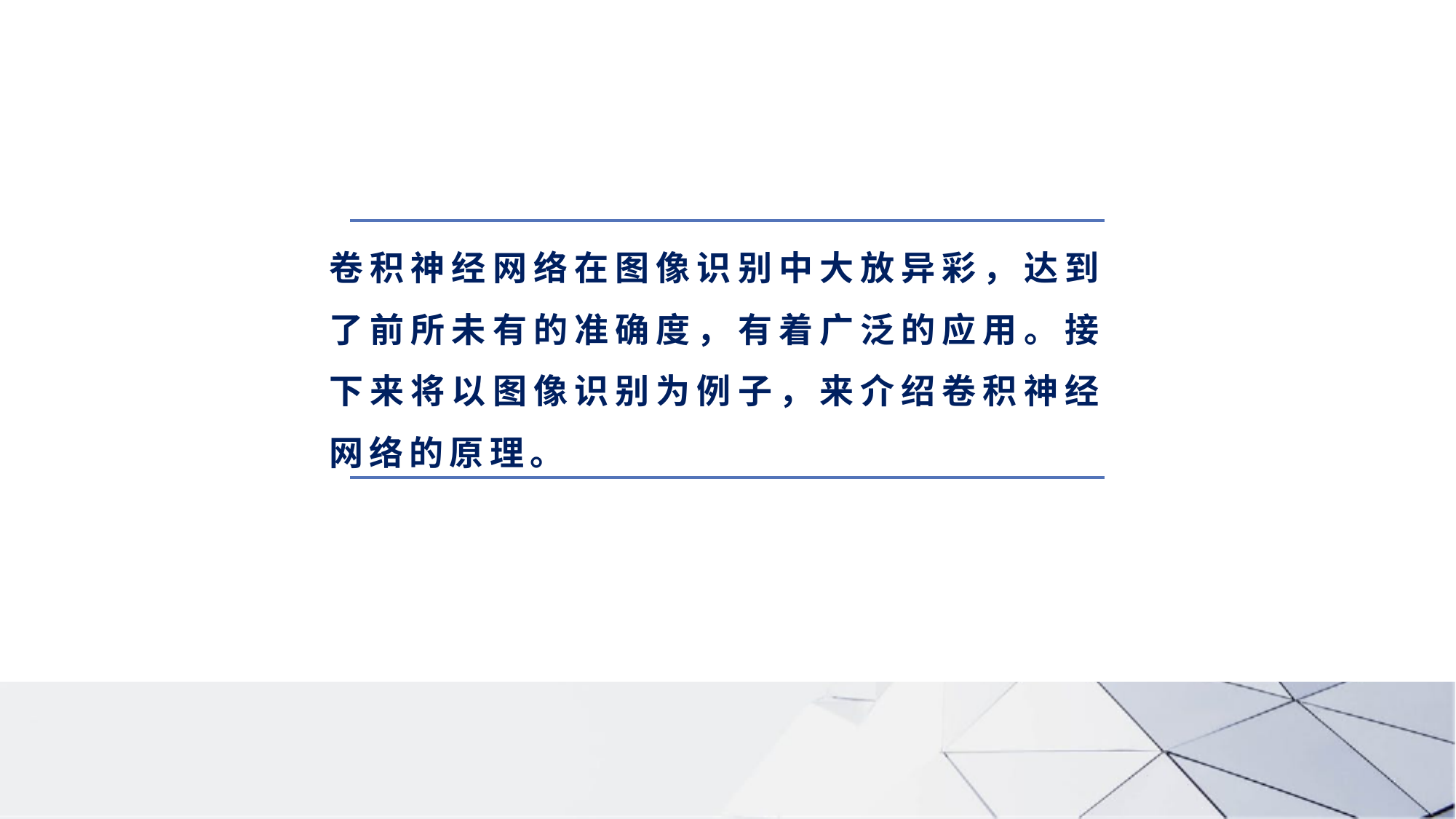

卷积神经网络在图像识别中大放异彩，达到了前所未有的准确度，有着广泛的应用。接下来将以图像识别为例子，来介绍卷积神经网络的原理。